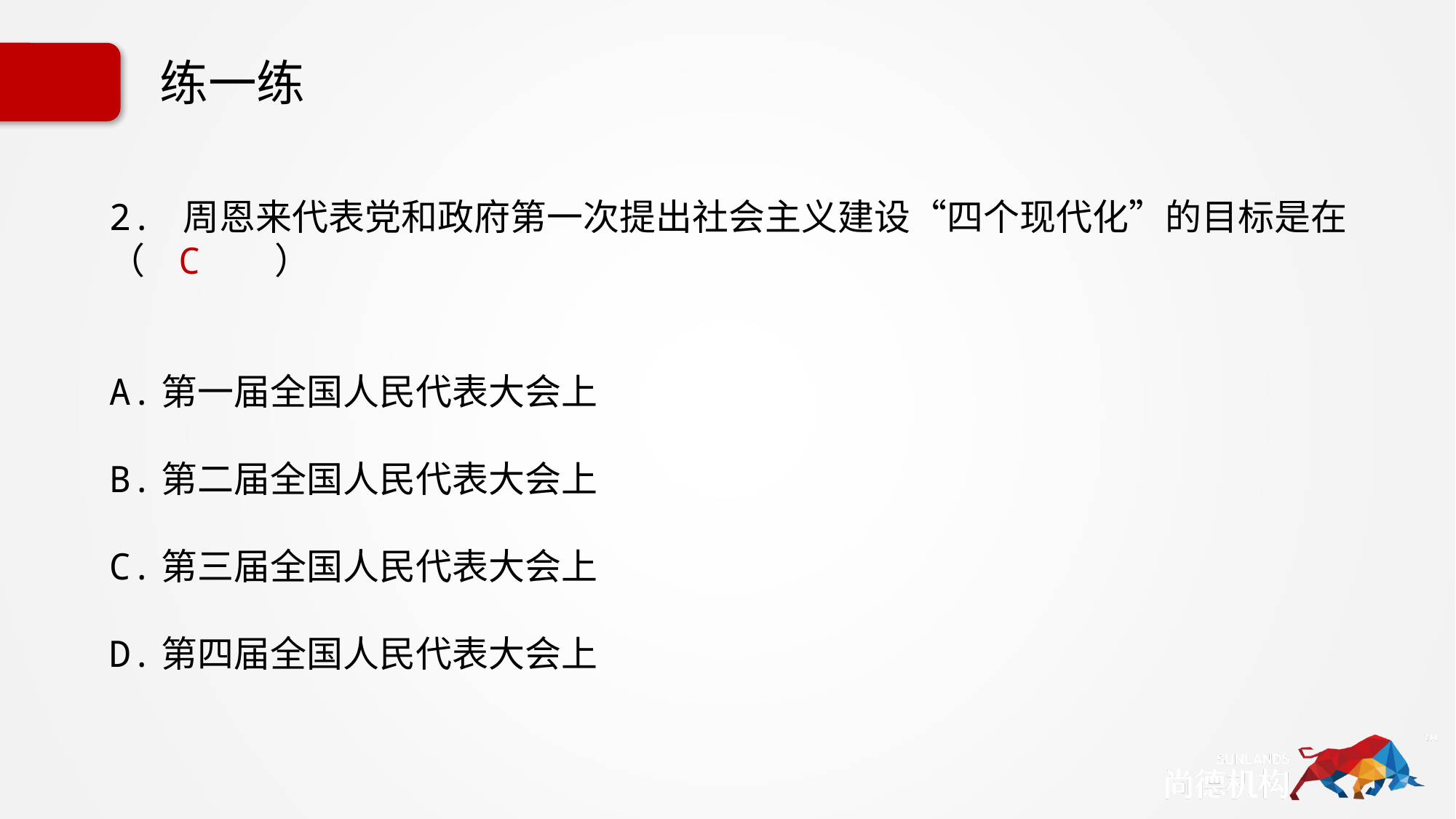

# 练一练
2. 周恩来代表党和政府第一次提出社会主义建设“四个现代化”的目标是在（   C   ）

A.第一届全国人民代表大会上

B.第二届全国人民代表大会上

C.第三届全国人民代表大会上

D.第四届全国人民代表大会上